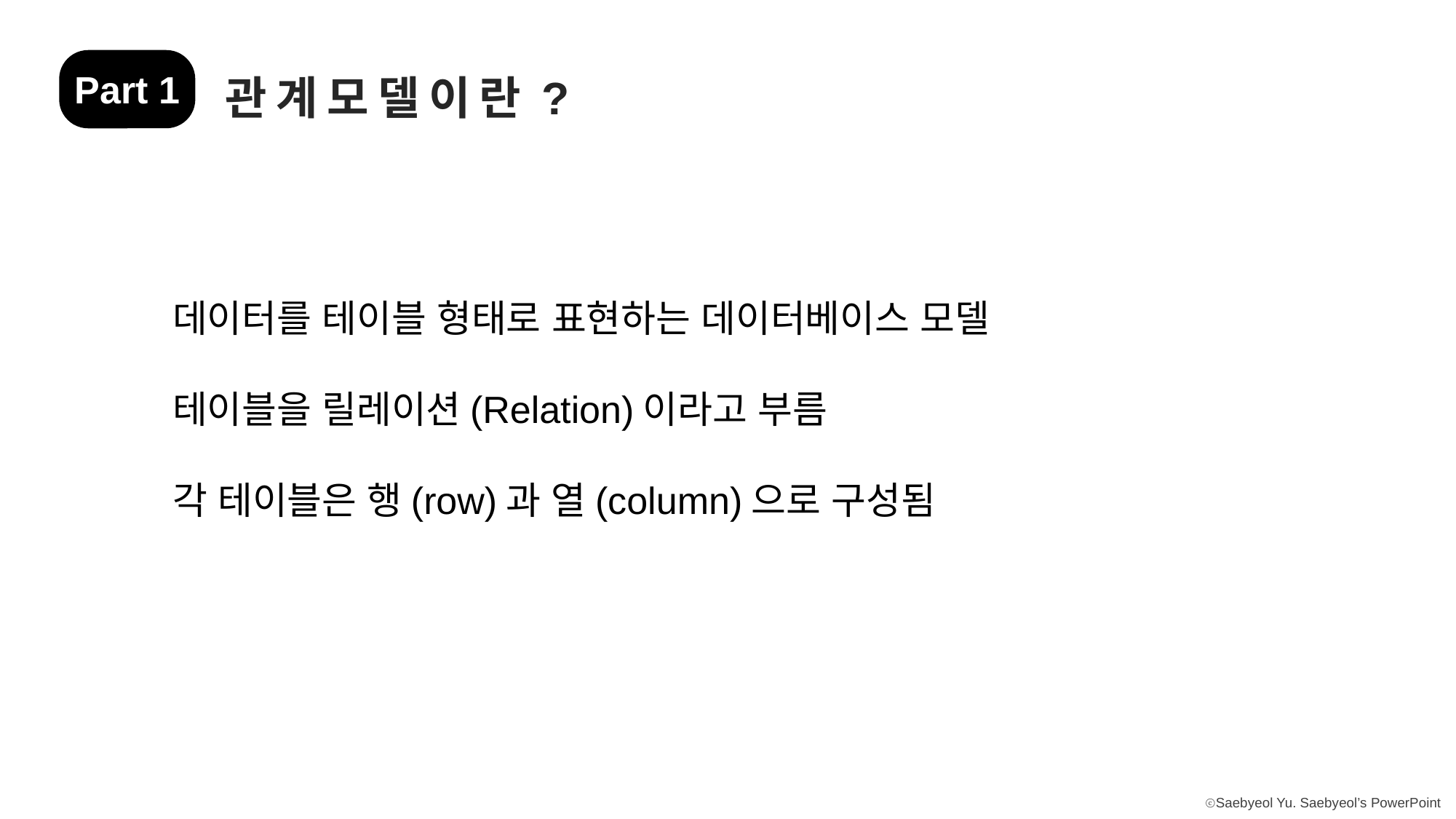

Part 1
관계모델이란?
데이터를 테이블 형태로 표현하는 데이터베이스 모델

테이블을 릴레이션(Relation)이라고 부름

각 테이블은 행(row)과 열(column)으로 구성됨